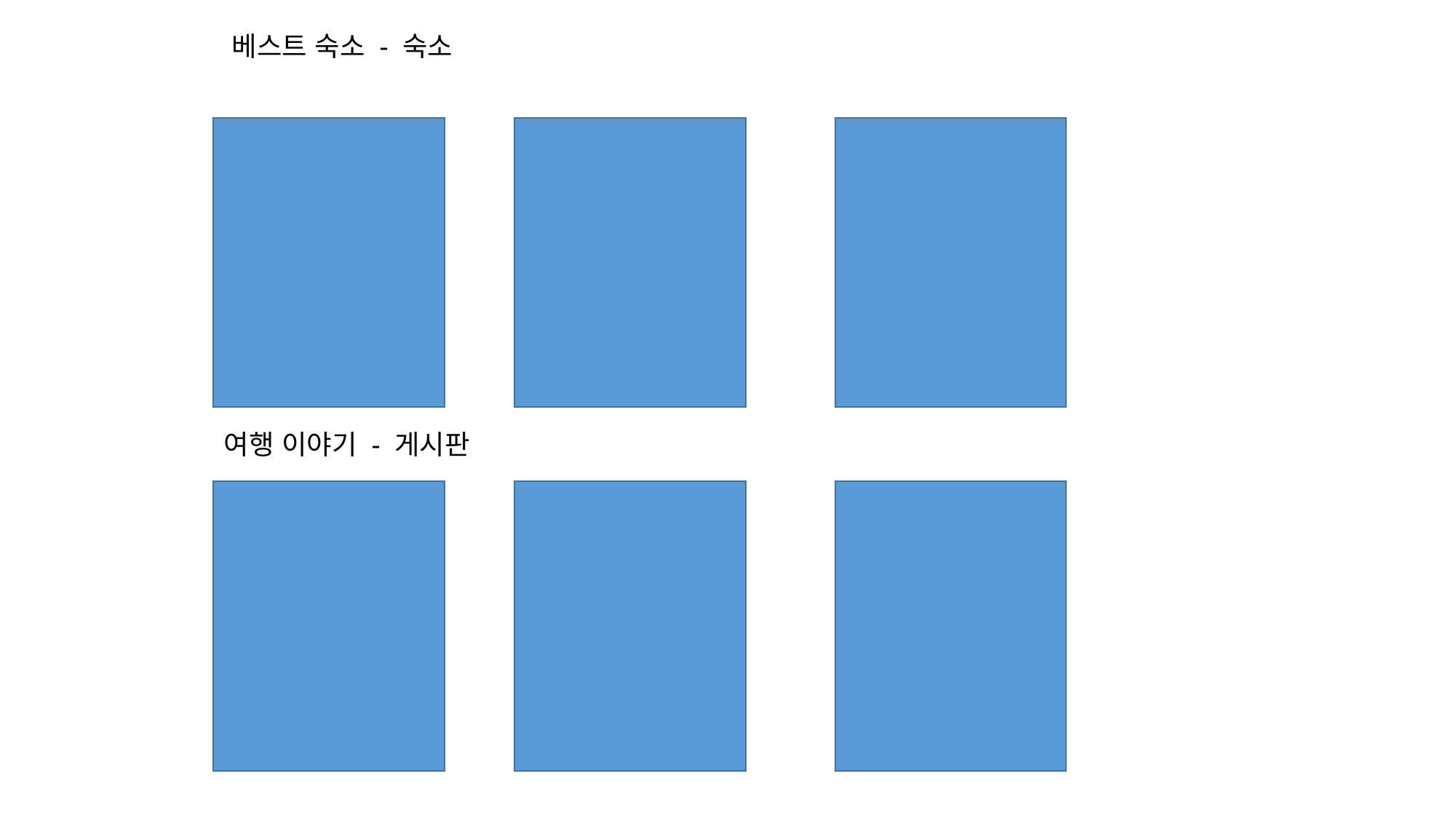

베스트 숙소 - 숙소

여행 이야기 - 게시판